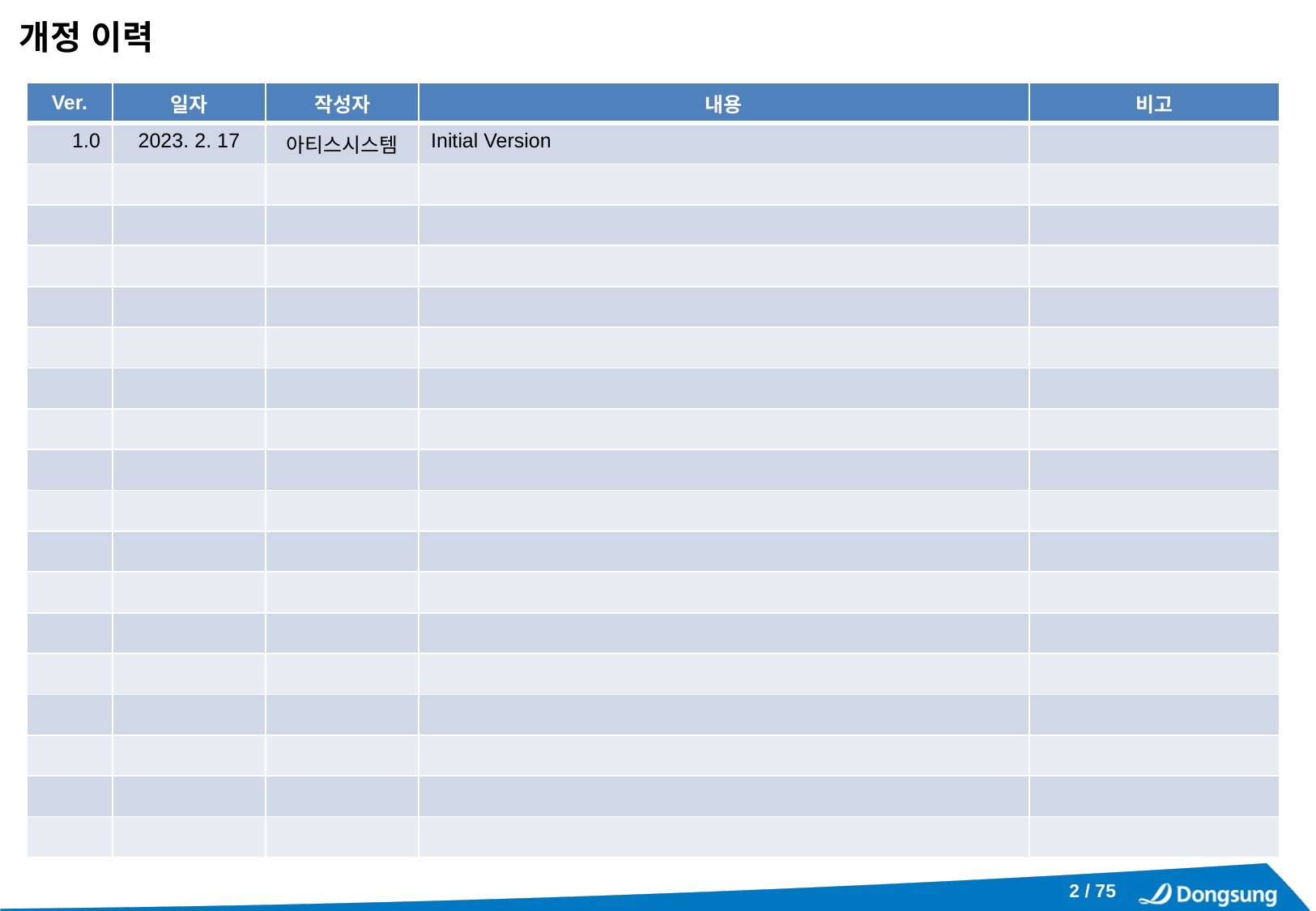

개정 이력
| Ver. | 일자 | 작성자 | 내용 | 비고 |
| --- | --- | --- | --- | --- |
| 1.0 | 2023. 2. 17 | 아티스시스템 | Initial Version |  |
|  |  |  |  |  |
|  |  |  |  |  |
|  |  |  |  |  |
|  |  |  |  |  |
|  |  |  |  |  |
|  |  |  |  |  |
|  |  |  |  |  |
|  |  |  |  |  |
|  |  |  |  |  |
|  |  |  |  |  |
|  |  |  |  |  |
|  |  |  |  |  |
|  |  |  |  |  |
|  |  |  |  |  |
|  |  |  |  |  |
|  |  |  |  |  |
|  |  |  |  |  |